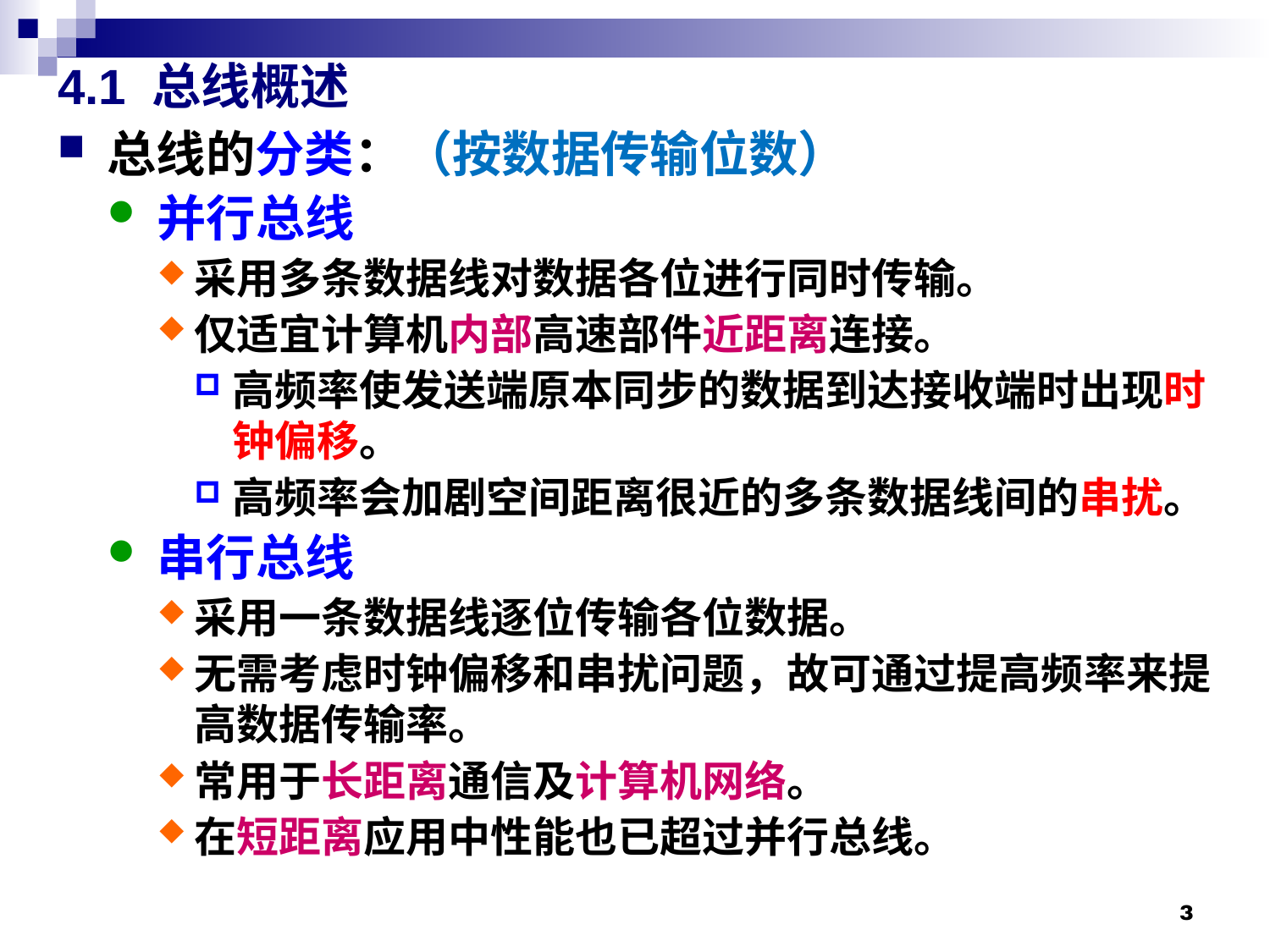

# 4.1 总线概述
总线的分类：（按数据传输位数）
并行总线
采用多条数据线对数据各位进行同时传输。
仅适宜计算机内部高速部件近距离连接。
高频率使发送端原本同步的数据到达接收端时出现时钟偏移。
高频率会加剧空间距离很近的多条数据线间的串扰。
串行总线
采用一条数据线逐位传输各位数据。
无需考虑时钟偏移和串扰问题，故可通过提高频率来提高数据传输率。
常用于长距离通信及计算机网络。
在短距离应用中性能也已超过并行总线。
3